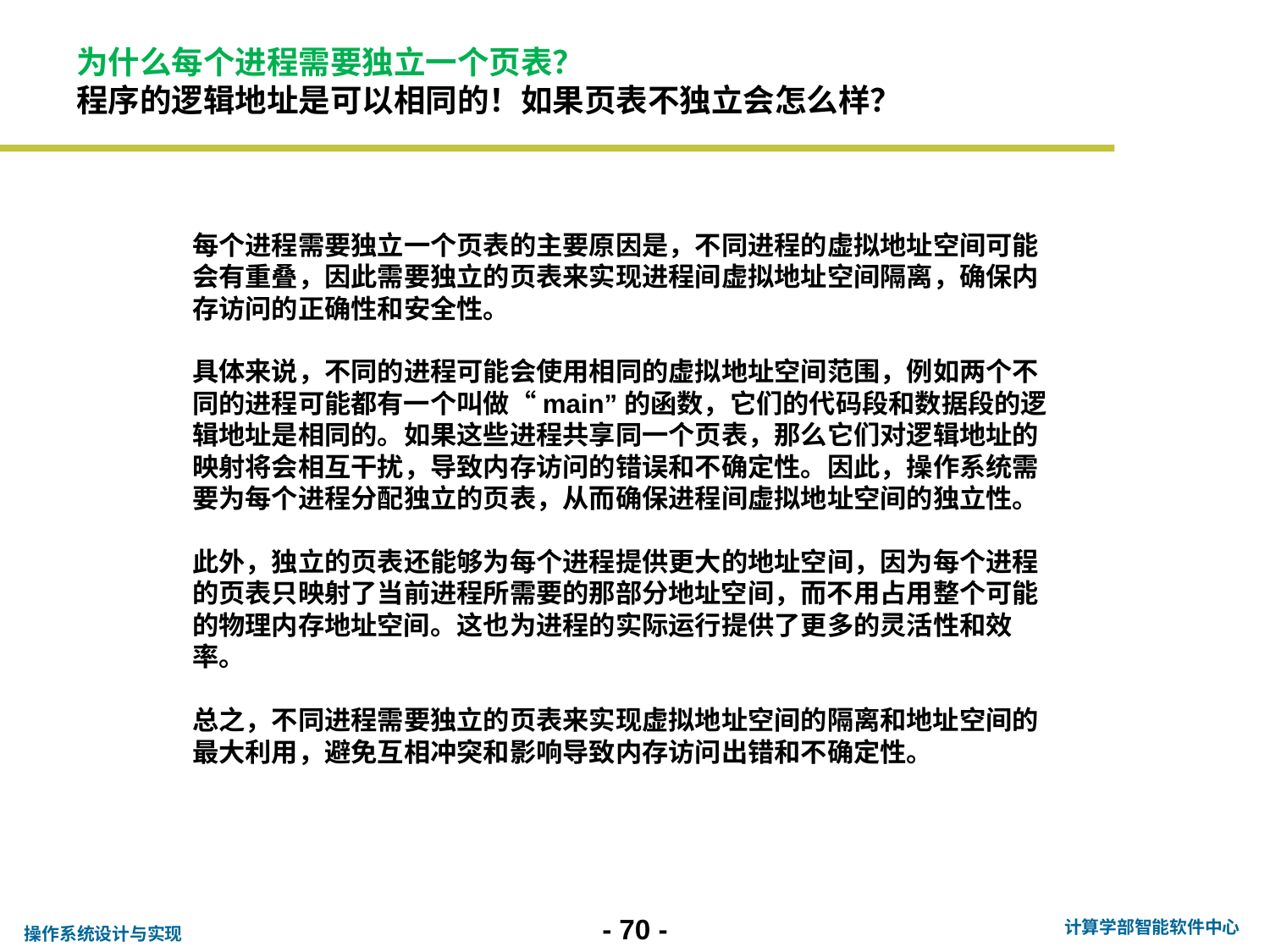

# 为什么每个进程需要独立一个页表？ 程序的逻辑地址是可以相同的！如果页表不独立会怎么样？
每个进程需要独立一个页表的主要原因是，不同进程的虚拟地址空间可能会有重叠，因此需要独立的页表来实现进程间虚拟地址空间隔离，确保内存访问的正确性和安全性。

具体来说，不同的进程可能会使用相同的虚拟地址空间范围，例如两个不同的进程可能都有一个叫做“main”的函数，它们的代码段和数据段的逻辑地址是相同的。如果这些进程共享同一个页表，那么它们对逻辑地址的映射将会相互干扰，导致内存访问的错误和不确定性。因此，操作系统需要为每个进程分配独立的页表，从而确保进程间虚拟地址空间的独立性。

此外，独立的页表还能够为每个进程提供更大的地址空间，因为每个进程的页表只映射了当前进程所需要的那部分地址空间，而不用占用整个可能的物理内存地址空间。这也为进程的实际运行提供了更多的灵活性和效率。

总之，不同进程需要独立的页表来实现虚拟地址空间的隔离和地址空间的最大利用，避免互相冲突和影响导致内存访问出错和不确定性。